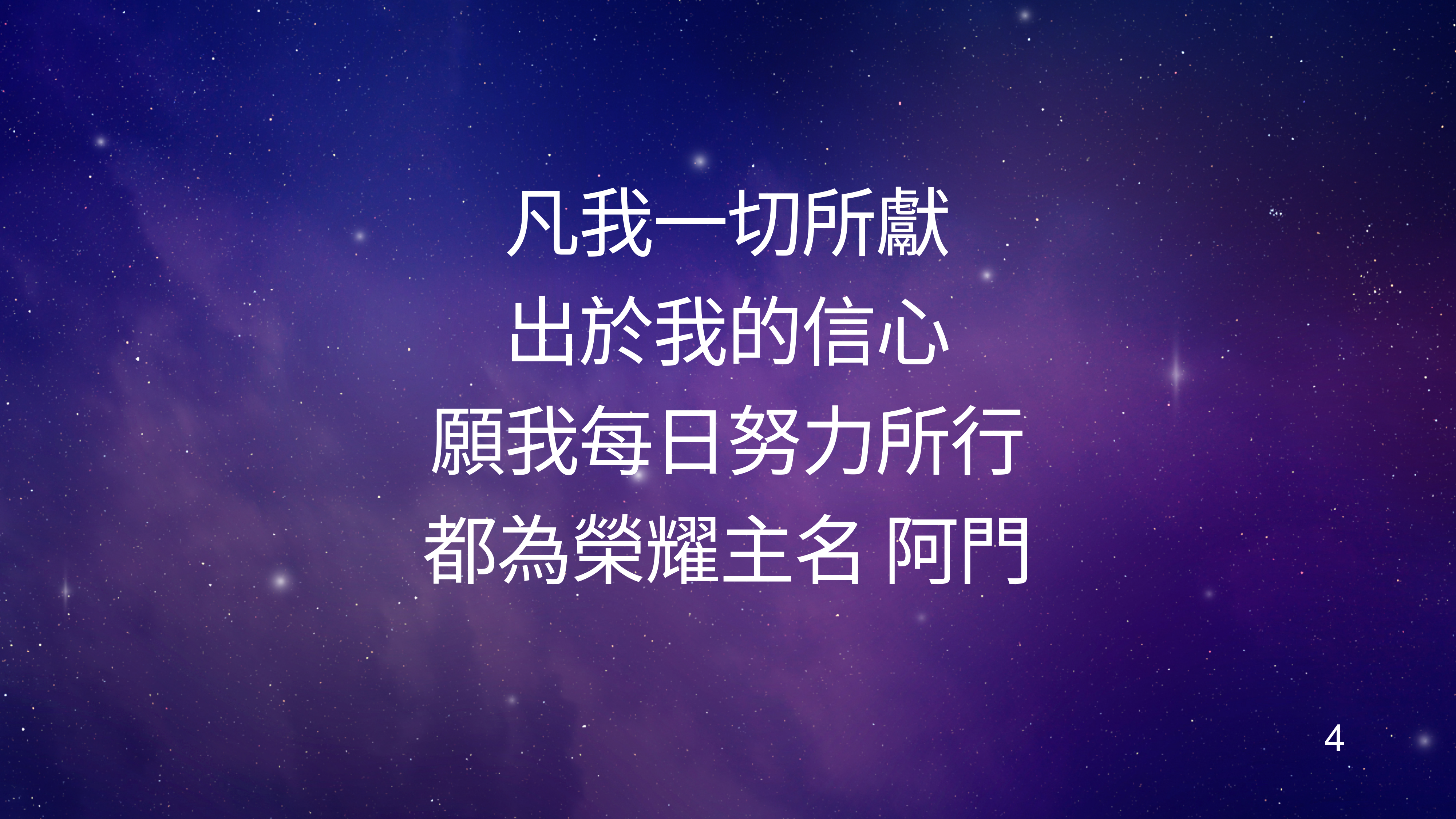

# 凡我一切所獻​
出於我的信心​
願我每日努力所行​
都為榮耀主名 阿門
4